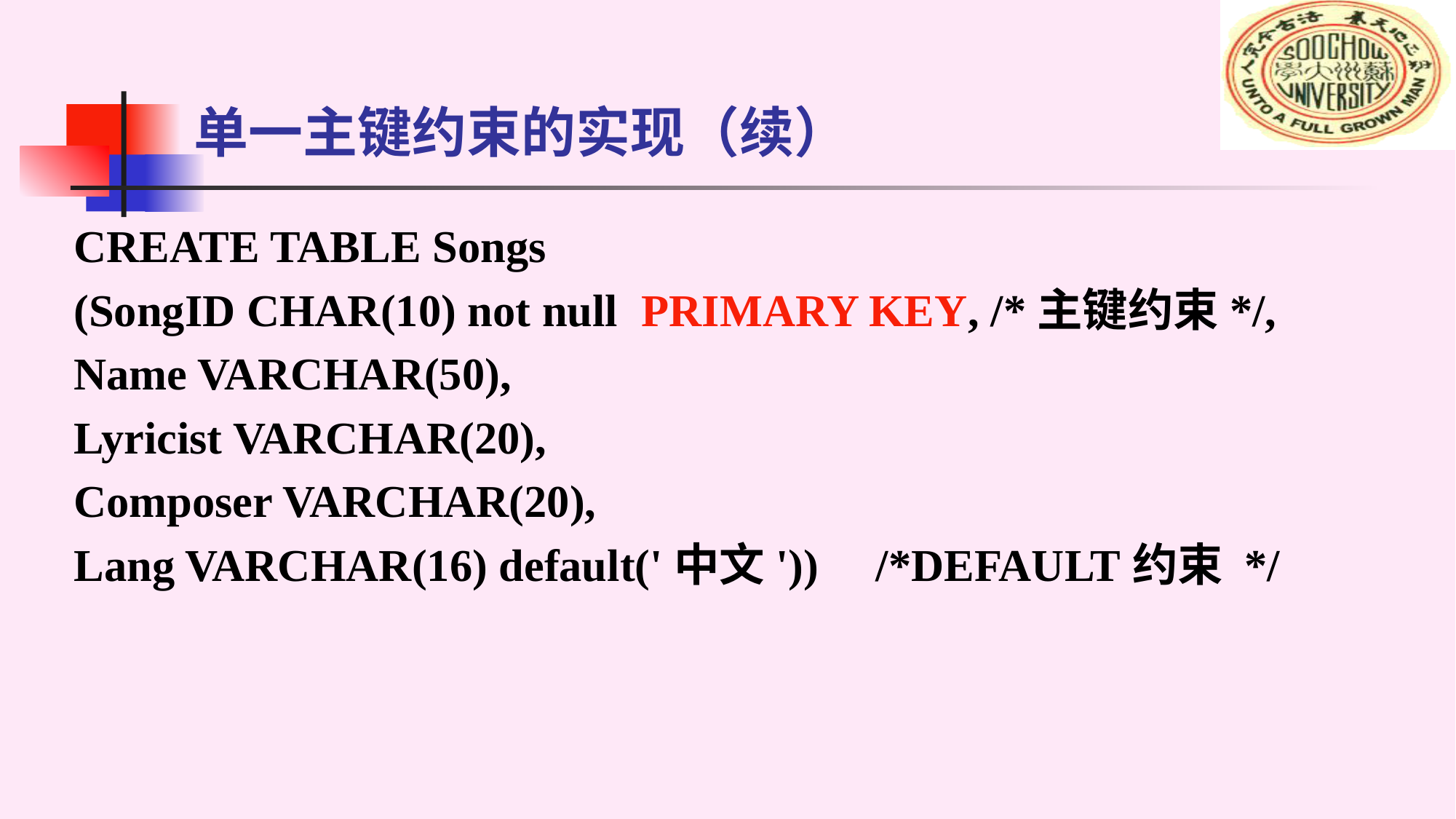

# 单一主键约束的实现（续）
CREATE TABLE Songs
(SongID CHAR(10) not null  PRIMARY KEY, /*主键约束*/,
Name VARCHAR(50),
Lyricist VARCHAR(20),
Composer VARCHAR(20),
Lang VARCHAR(16) default('中文'))     /*DEFAULT约束 */